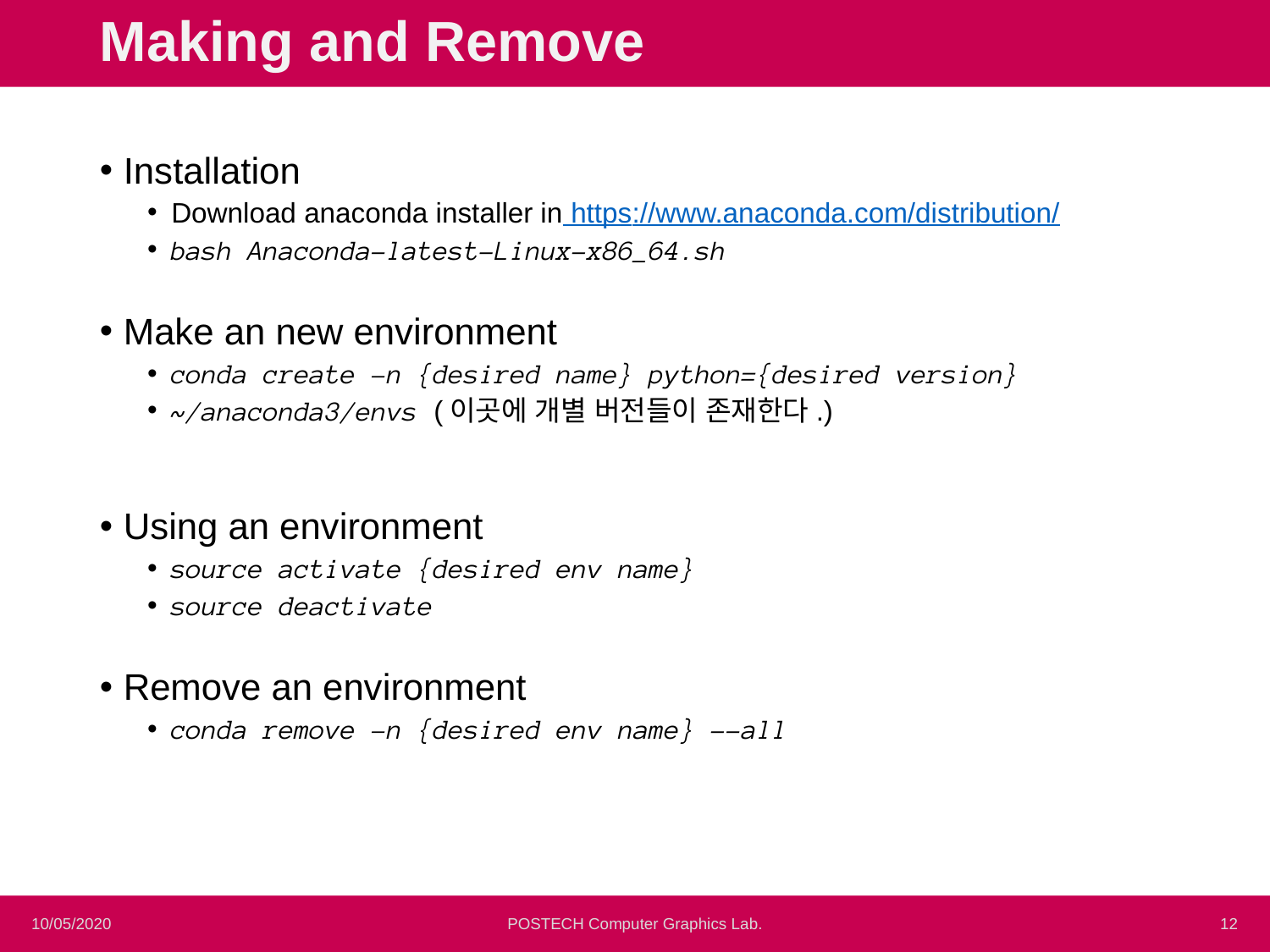

Making and Remove
Installation
Download anaconda installer in https://www.anaconda.com/distribution/
bash Anaconda-latest-Linux-x86_64.sh

Make an new environment
conda create –n {desired name} python={desired version}
~/anaconda3/envs (이곳에 개별 버전들이 존재한다.)

Using an environment
source activate {desired env name}
source deactivate

Remove an environment
conda remove –n {desired env name} --all
10/05/2020
POSTECH Computer Graphics Lab.
12